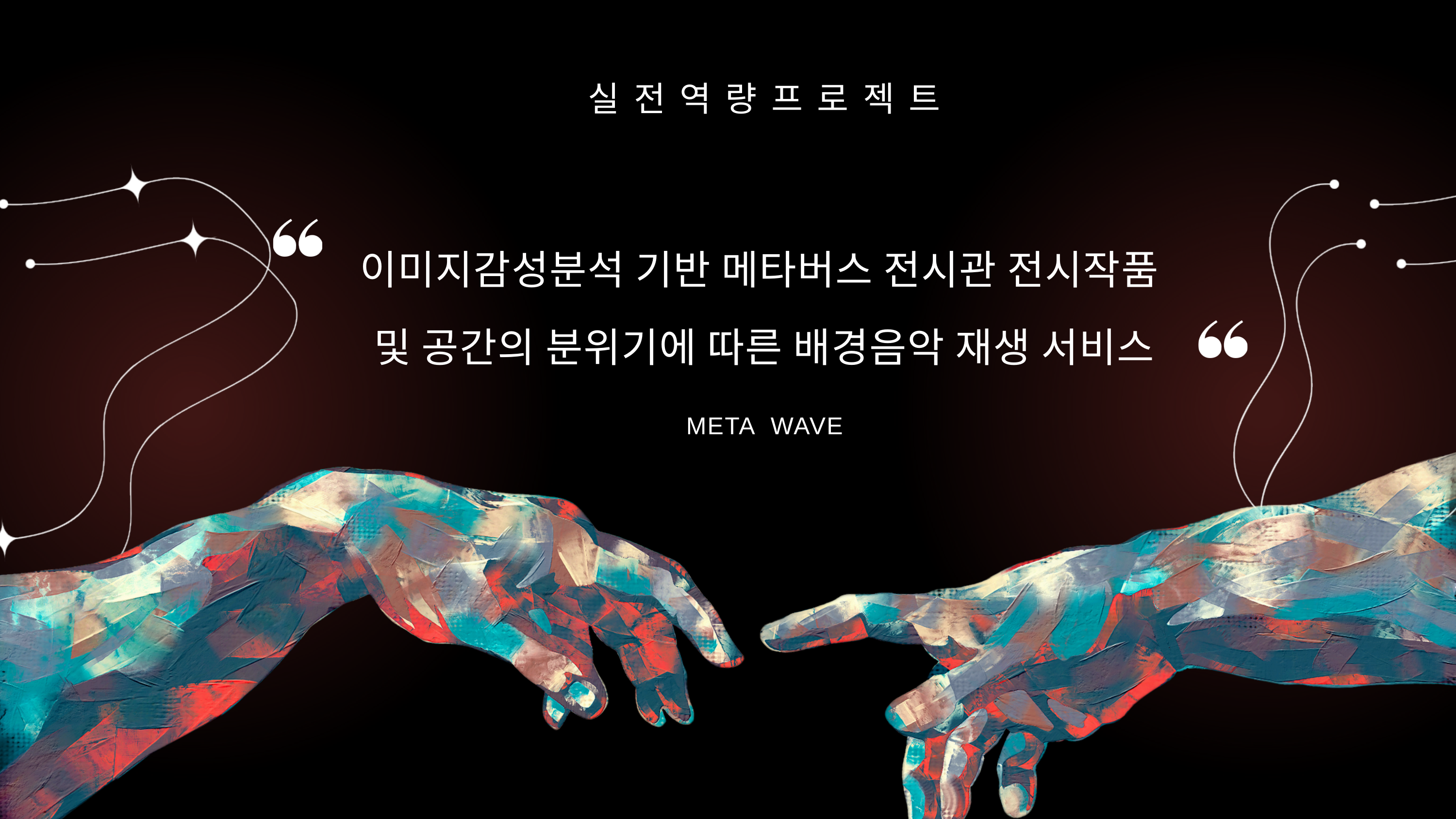

실전역량프로젝트

이미지감성분석 기반 메타버스 전시관 전시작품
및 공간의 분위기에 따른 배경음악 재생 서비스

META  WAVE